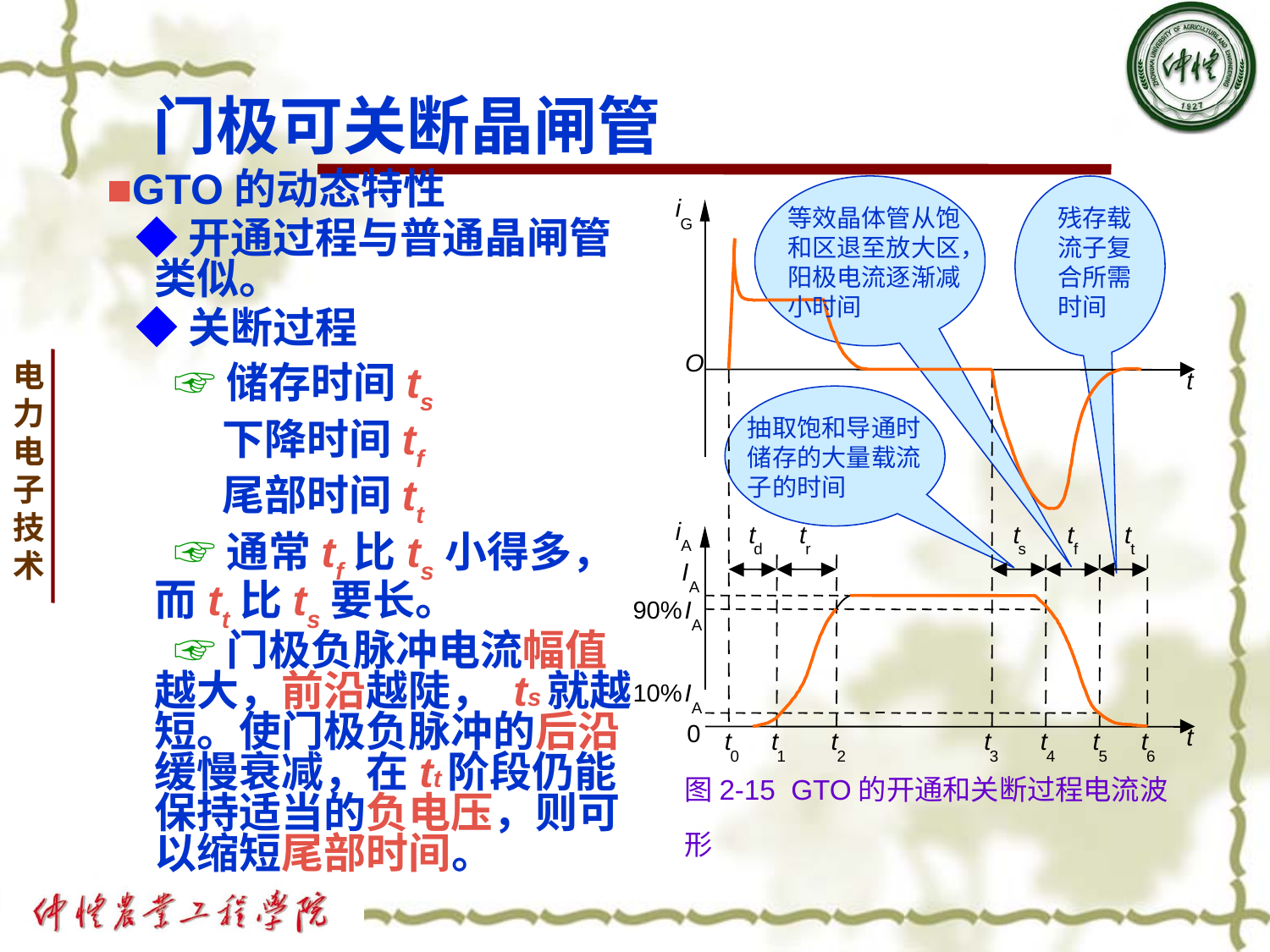

# 门极可关断晶闸管
■GTO的动态特性
   ◆开通过程与普通晶闸管类似。
   ◆关断过程
       ☞储存时间ts
           下降时间tf
           尾部时间tt
       ☞通常tf比ts小得多，而tt比ts要长。
       ☞门极负脉冲电流幅值越大，前沿越陡， ts就越短。使门极负脉冲的后沿缓慢衰减，在tt阶段仍能保持适当的负电压，则可以缩短尾部时间。

i
等效晶体管从饱和区退至放大区，阳极电流逐渐减小时间

残存载流子复合所需时间

G

O

t

抽取饱和导通时储存的大量载流子的时间

i
t
t
t
t
t

A
d
r
s
f
t

I

A

90%
I

A

10%
I

A

0
t

t
t
t
t
t
t
t
0
1
2
3
4
5
6
图2-15  GTO的开通和关断过程电流波形